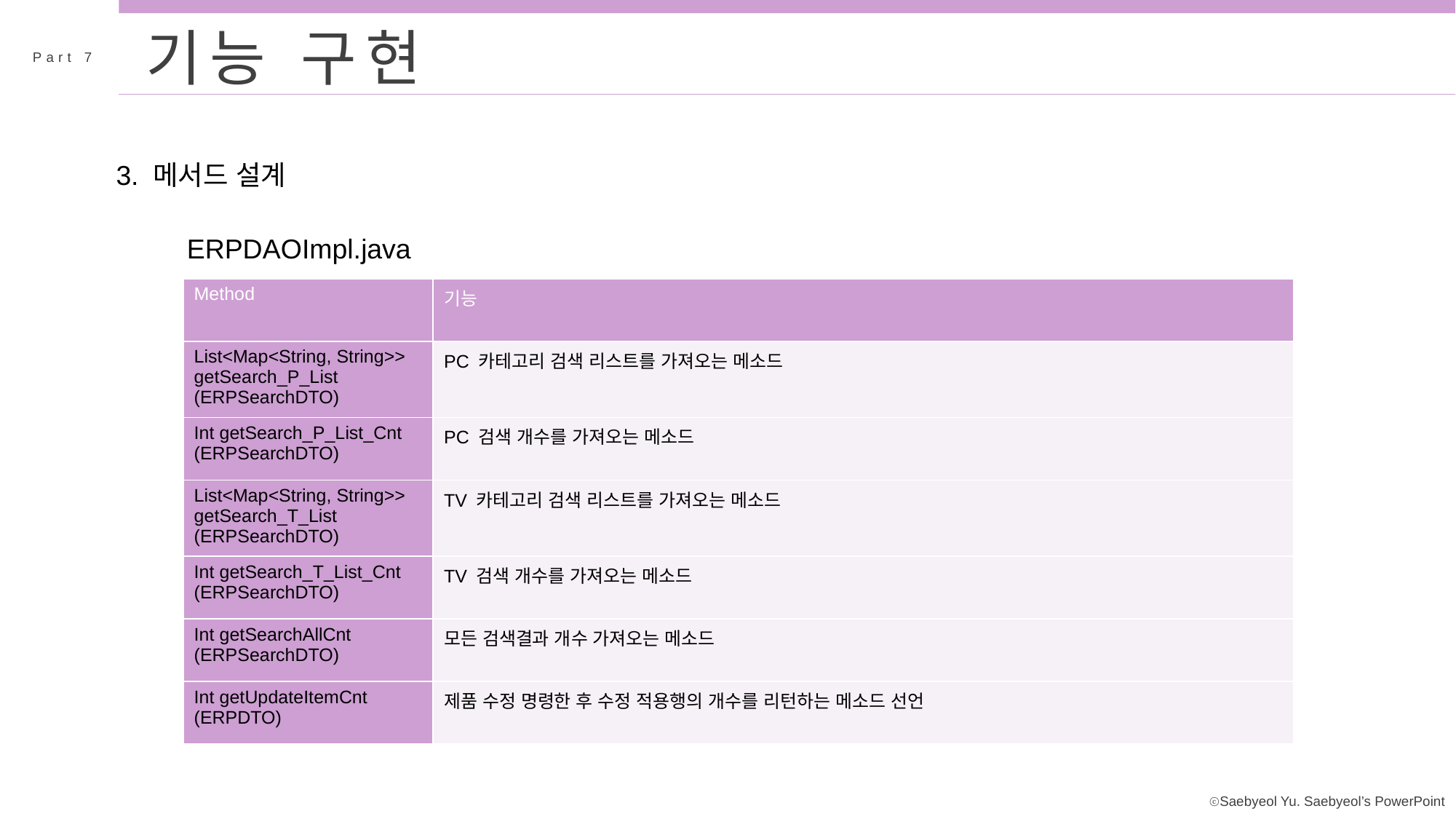

기능 구현
Part 7
3. 메서드 설계
ERPDAOImpl.java
| Method | 기능 |
| --- | --- |
| List<Map<String, String>> getSearch\_P\_List (ERPSearchDTO) | PC 카테고리 검색 리스트를 가져오는 메소드 |
| Int getSearch\_P\_List\_Cnt (ERPSearchDTO) | PC 검색 개수를 가져오는 메소드 |
| List<Map<String, String>> getSearch\_T\_List (ERPSearchDTO) | TV 카테고리 검색 리스트를 가져오는 메소드 |
| Int getSearch\_T\_List\_Cnt (ERPSearchDTO) | TV 검색 개수를 가져오는 메소드 |
| Int getSearchAllCnt (ERPSearchDTO) | 모든 검색결과 개수 가져오는 메소드 |
| Int getUpdateItemCnt (ERPDTO) | 제품 수정 명령한 후 수정 적용행의 개수를 리턴하는 메소드 선언 |